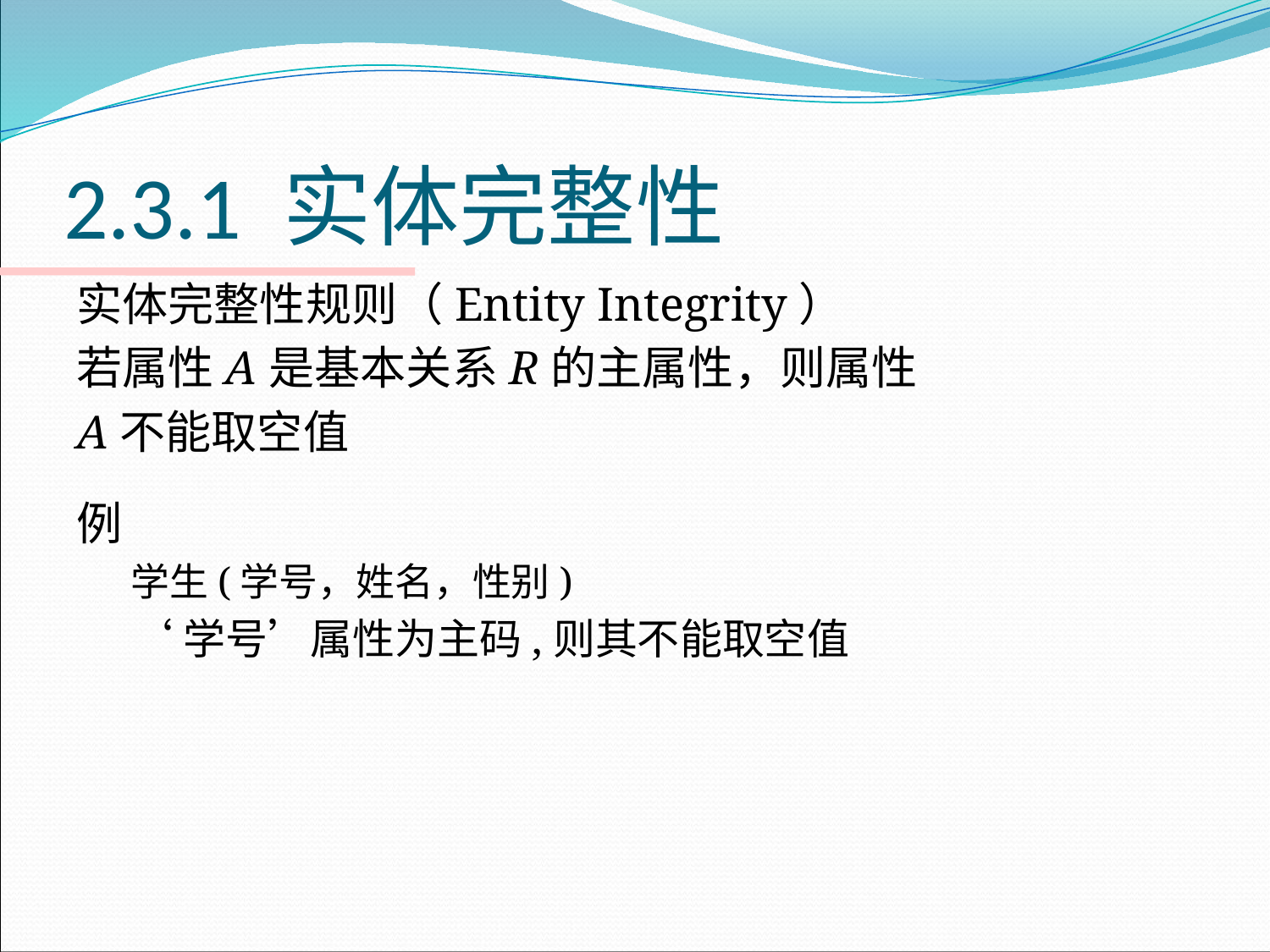

# 2.3.1 实体完整性
实体完整性规则（Entity Integrity）
若属性A是基本关系R的主属性，则属性
A不能取空值
例
学生(学号，姓名，性别)
‘学号’属性为主码,则其不能取空值

137